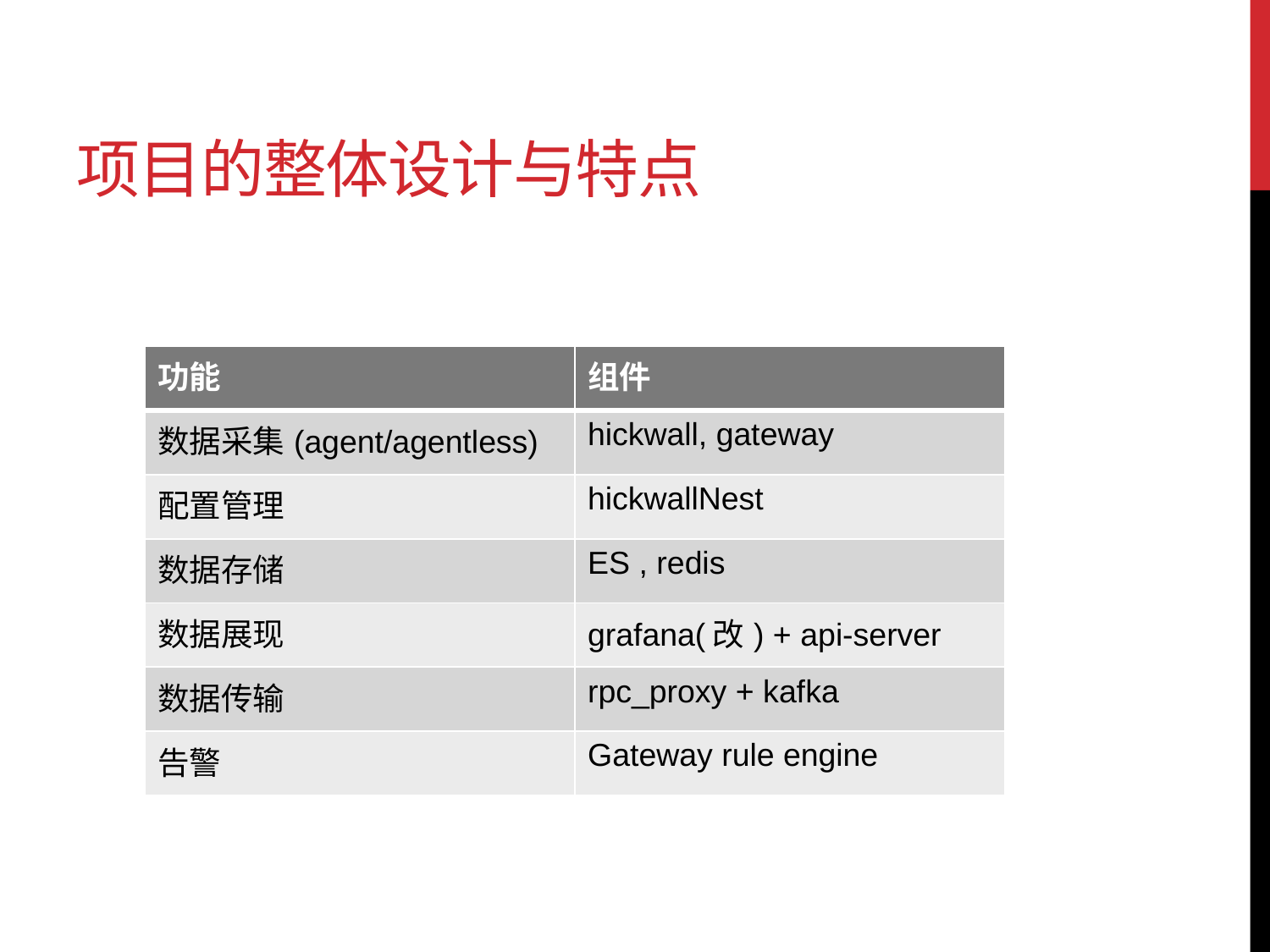

# 项目的整体设计与特点

| 功能 | 组件 |
| --- | --- |
| 数据采集(agent/agentless) | hickwall, gateway |
| 配置管理 | hickwallNest |
| 数据存储 | ES , redis |
| 数据展现 | grafana(改) + api-server |
| 数据传输 | rpc\_proxy + kafka |
| 告警 | Gateway rule engine |